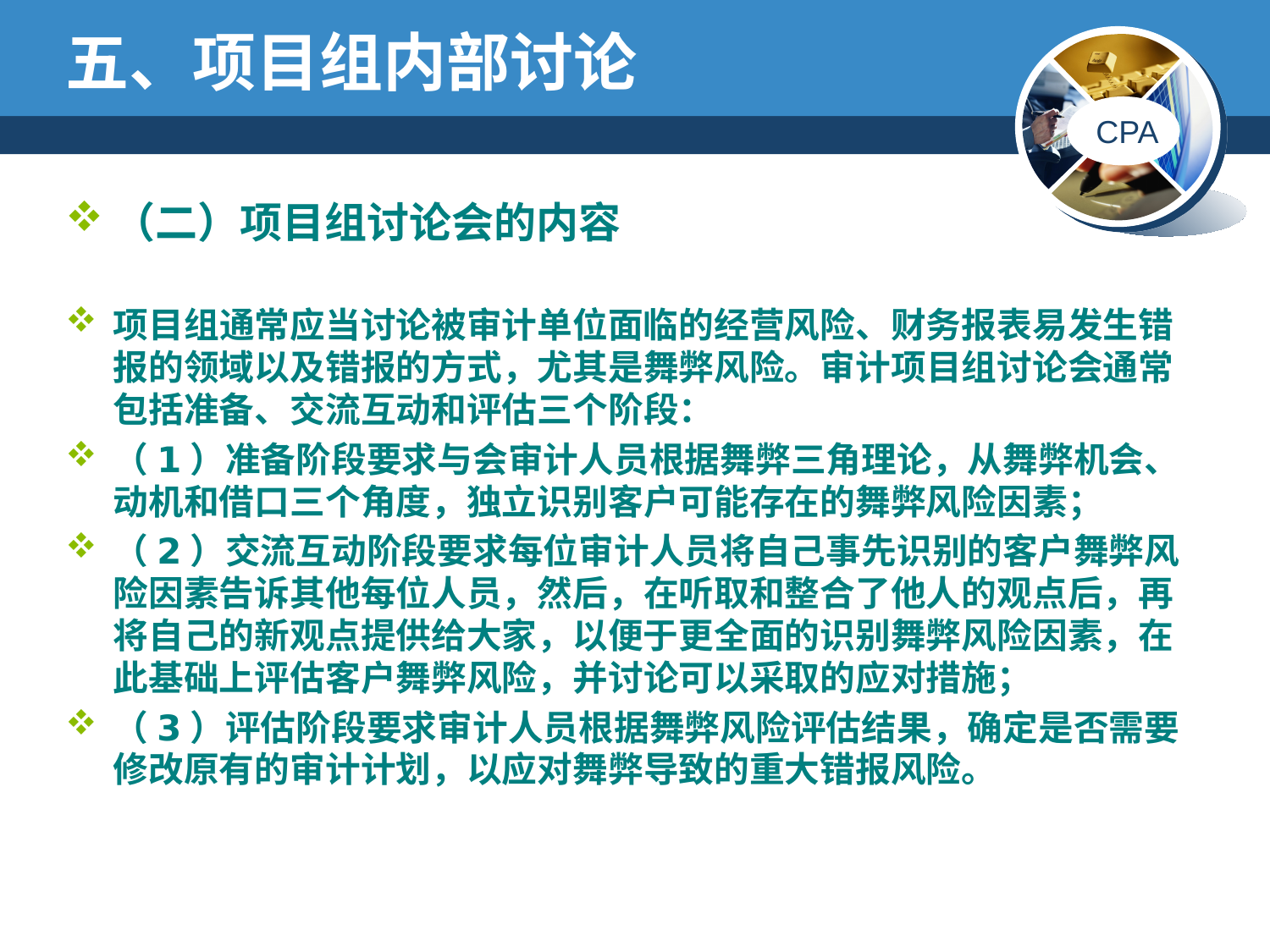

# 五、项目组内部讨论
（二）项目组讨论会的内容

项目组通常应当讨论被审计单位面临的经营风险、财务报表易发生错报的领域以及错报的方式，尤其是舞弊风险。审计项目组讨论会通常包括准备、交流互动和评估三个阶段：
（1）准备阶段要求与会审计人员根据舞弊三角理论，从舞弊机会、动机和借口三个角度，独立识别客户可能存在的舞弊风险因素；
（2）交流互动阶段要求每位审计人员将自己事先识别的客户舞弊风险因素告诉其他每位人员，然后，在听取和整合了他人的观点后，再将自己的新观点提供给大家，以便于更全面的识别舞弊风险因素，在此基础上评估客户舞弊风险，并讨论可以采取的应对措施；
（3）评估阶段要求审计人员根据舞弊风险评估结果，确定是否需要修改原有的审计计划，以应对舞弊导致的重大错报风险。